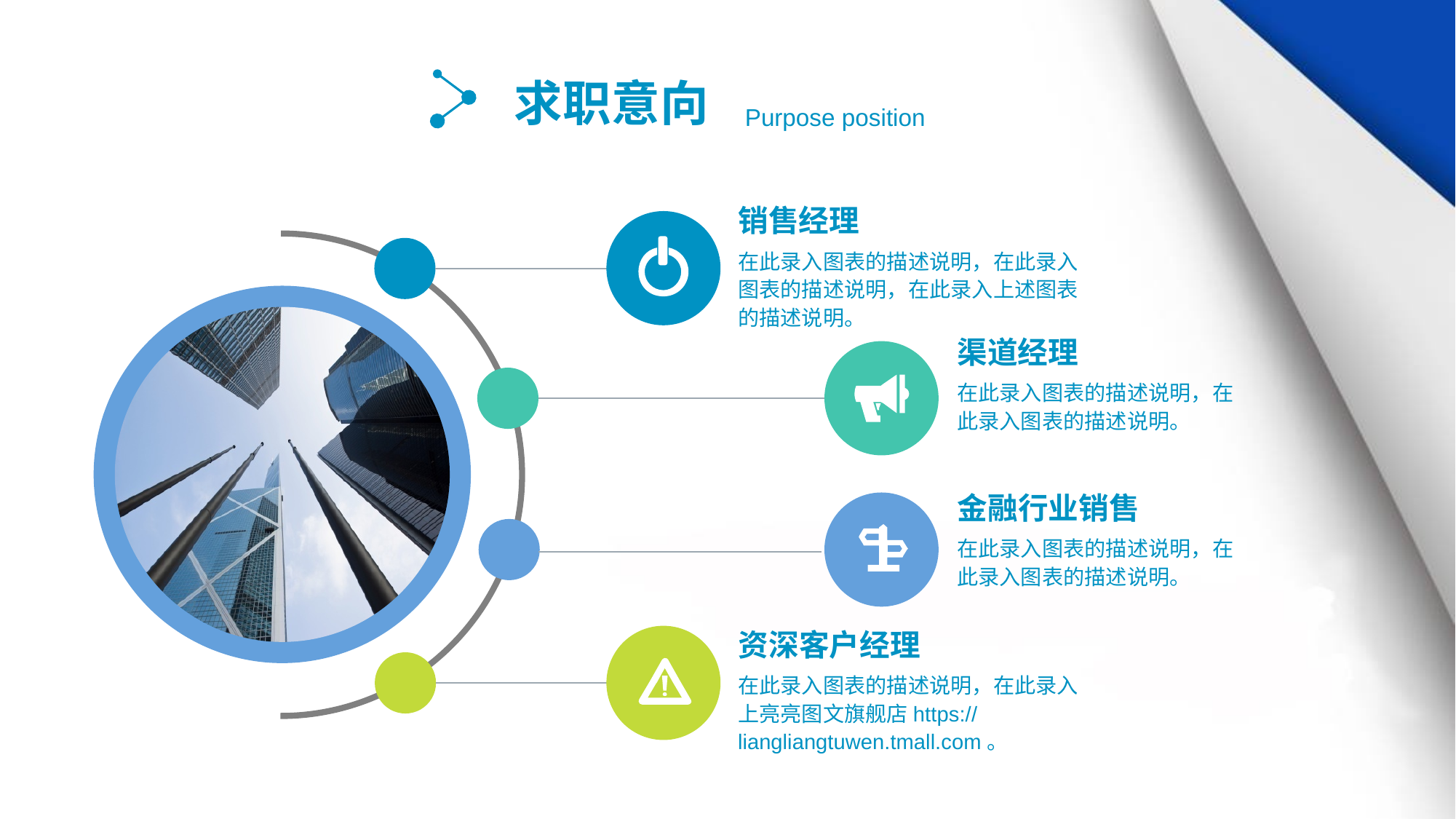

求职意向
Purpose position
销售经理

在此录入图表的描述说明，在此录入图表的描述说明，在此录入上述图表的描述说明。

渠道经理

在此录入图表的描述说明，在此录入图表的描述说明。
金融行业销售

在此录入图表的描述说明，在此录入图表的描述说明。
资深客户经理

在此录入图表的描述说明，在此录入上亮亮图文旗舰店https://liangliangtuwen.tmall.com。